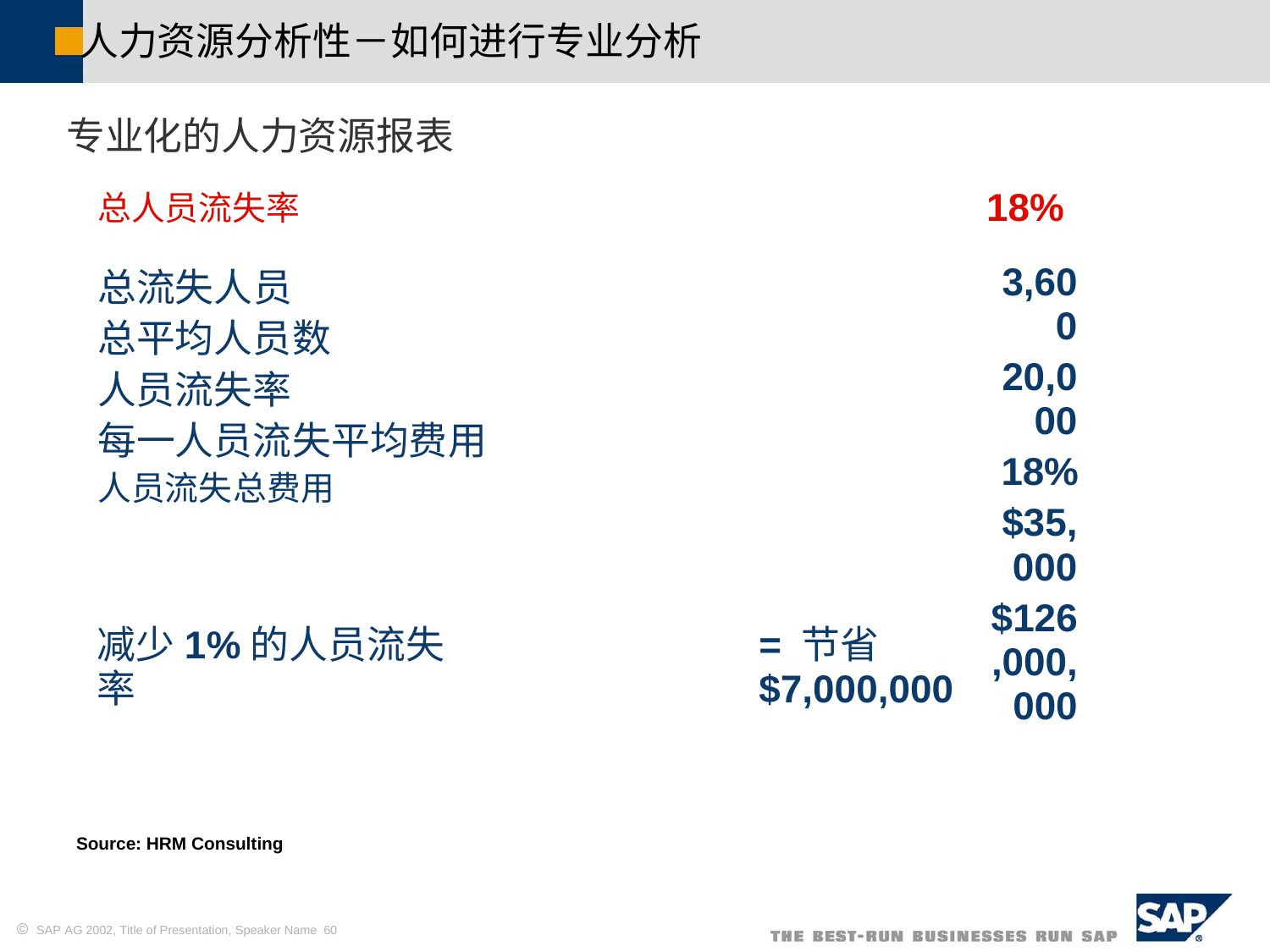

人力资源分析性－如何进行专业分析
专业化的人力资源报表
总人员流失率
18%
3,600
20,000
18%
$35,000
$126,000,000
总流失人员
总平均人员数
人员流失率
每一人员流失平均费用
人员流失总费用
减少1%的人员流失率
= 节省 $7,000,000
Source: HRM Consulting
©  SAP AG 2002, Title of Presentation, Speaker Name  60